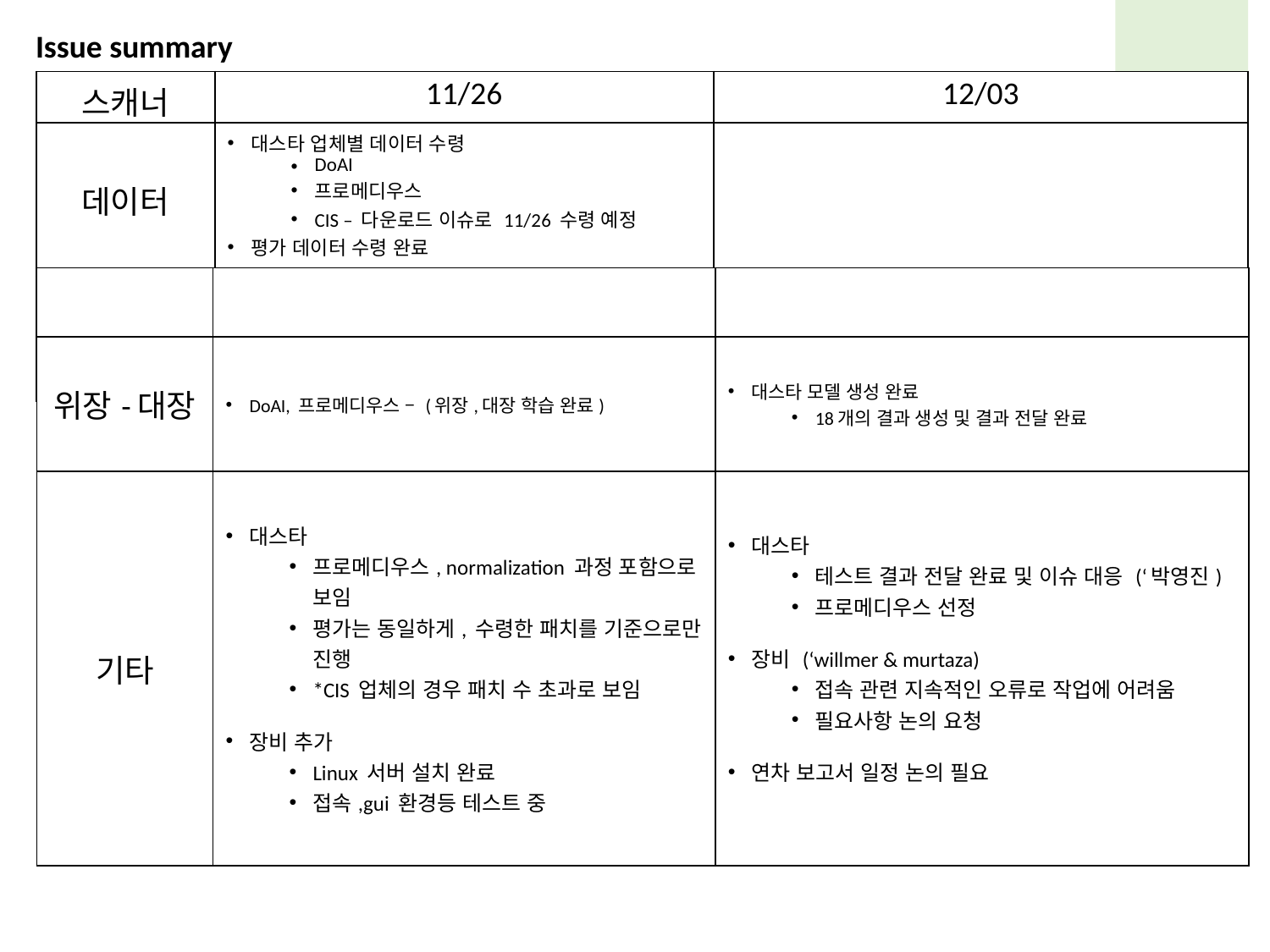

Issue summary
| 스캐너 | 11/26 | 12/03 |
| --- | --- | --- |
| 데이터 | 대스타 업체별 데이터 수령 DoAI 프로메디우스 CIS – 다운로드 이슈로 11/26 수령 예정 평가 데이터 수령 완료 |  |
|  |  |  |
|  |  |  |
| --- | --- | --- |
| 위장-대장 | DoAI, 프로메디우스 – (위장,대장 학습 완료) | 대스타 모델 생성 완료 18개의 결과 생성 및 결과 전달 완료 |
| 기타 | 대스타 프로메디우스, normalization 과정 포함으로 보임 평가는 동일하게, 수령한 패치를 기준으로만 진행 \*CIS 업체의 경우 패치 수 초과로 보임 장비 추가 Linux 서버 설치 완료 접속,gui 환경등 테스트 중 | 대스타 테스트 결과 전달 완료 및 이슈 대응 (‘박영진) 프로메디우스 선정 장비 (‘willmer & murtaza) 접속 관련 지속적인 오류로 작업에 어려움 필요사항 논의 요청 연차 보고서 일정 논의 필요 |